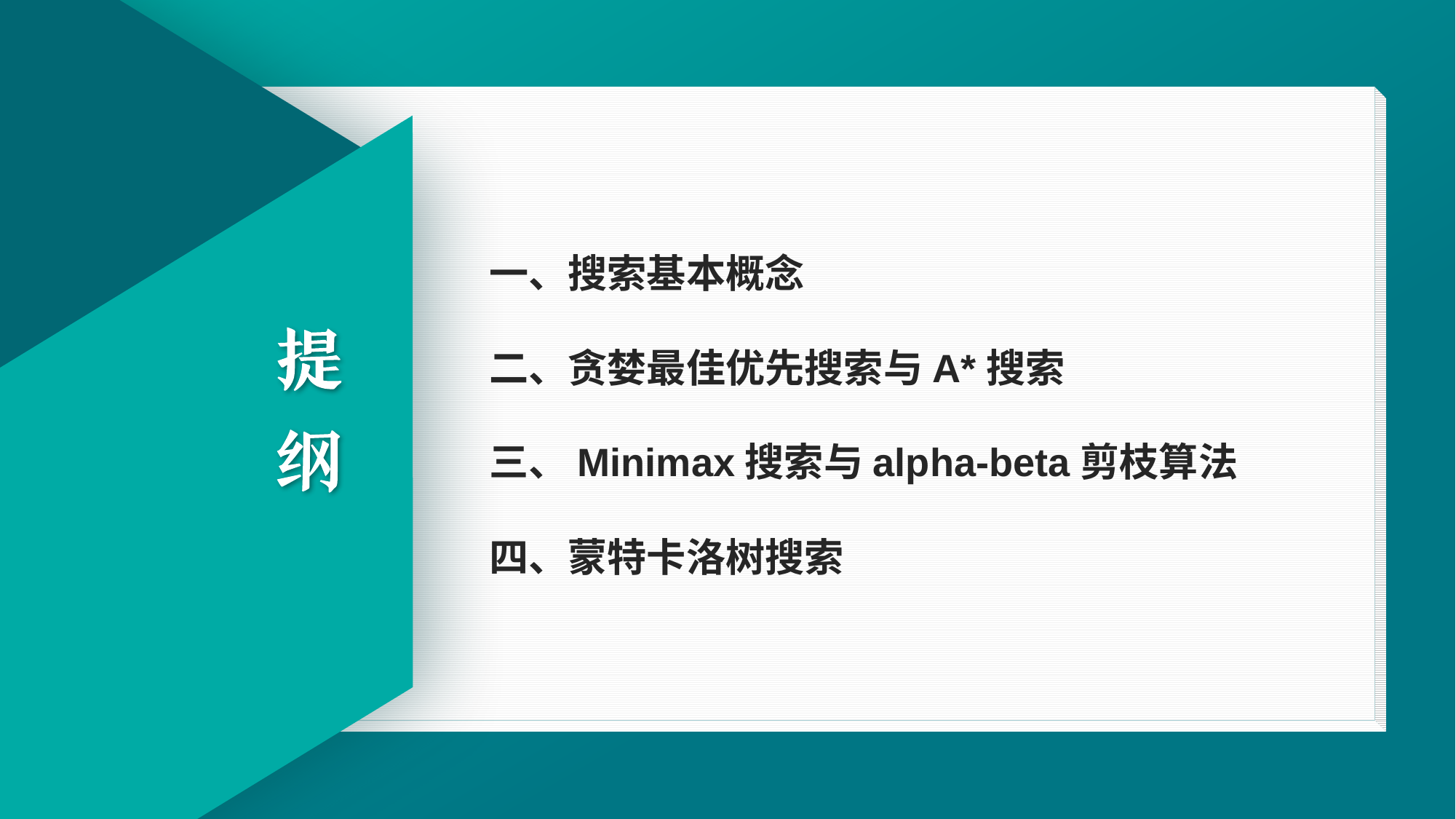

一、搜索基本概念
二、贪婪最佳优先搜索与A*搜索
三、Minimax搜索与alpha-beta剪枝算法
四、蒙特卡洛树搜索